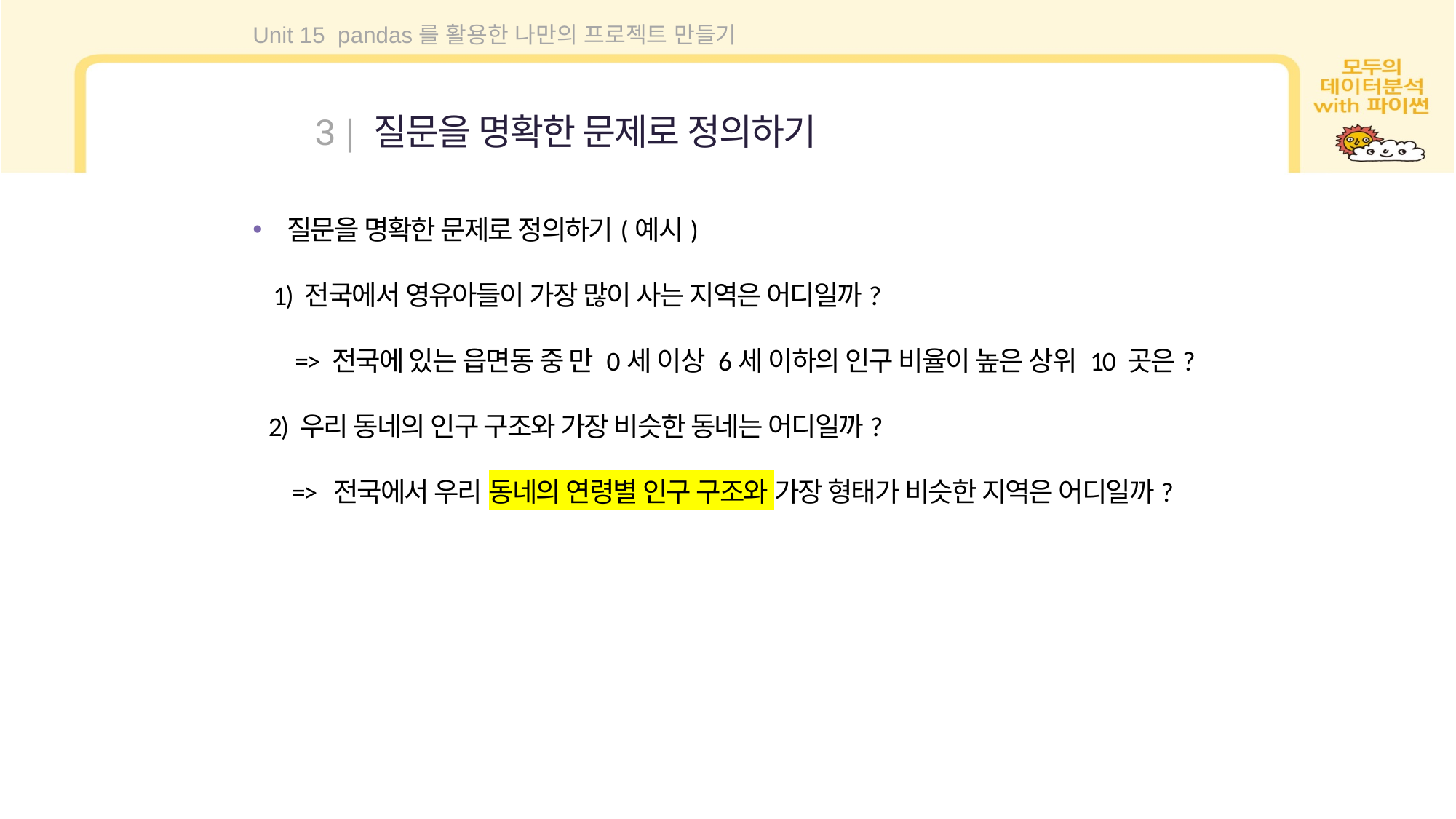

Unit 15  pandas를 활용한 나만의 프로젝트 만들기
3 | 질문을 명확한 문제로 정의하기
질문을 명확한 문제로 정의하기(예시)
    1) 전국에서 영유아들이 가장 많이 사는 지역은 어디일까?
         => 전국에 있는 읍면동 중 만 0세 이상 6세 이하의 인구 비율이 높은 상위 10 곳은?
   2) 우리 동네의 인구 구조와 가장 비슷한 동네는 어디일까?
        =>  전국에서 우리 동네의 연령별 인구 구조와 가장 형태가 비슷한 지역은 어디일까?